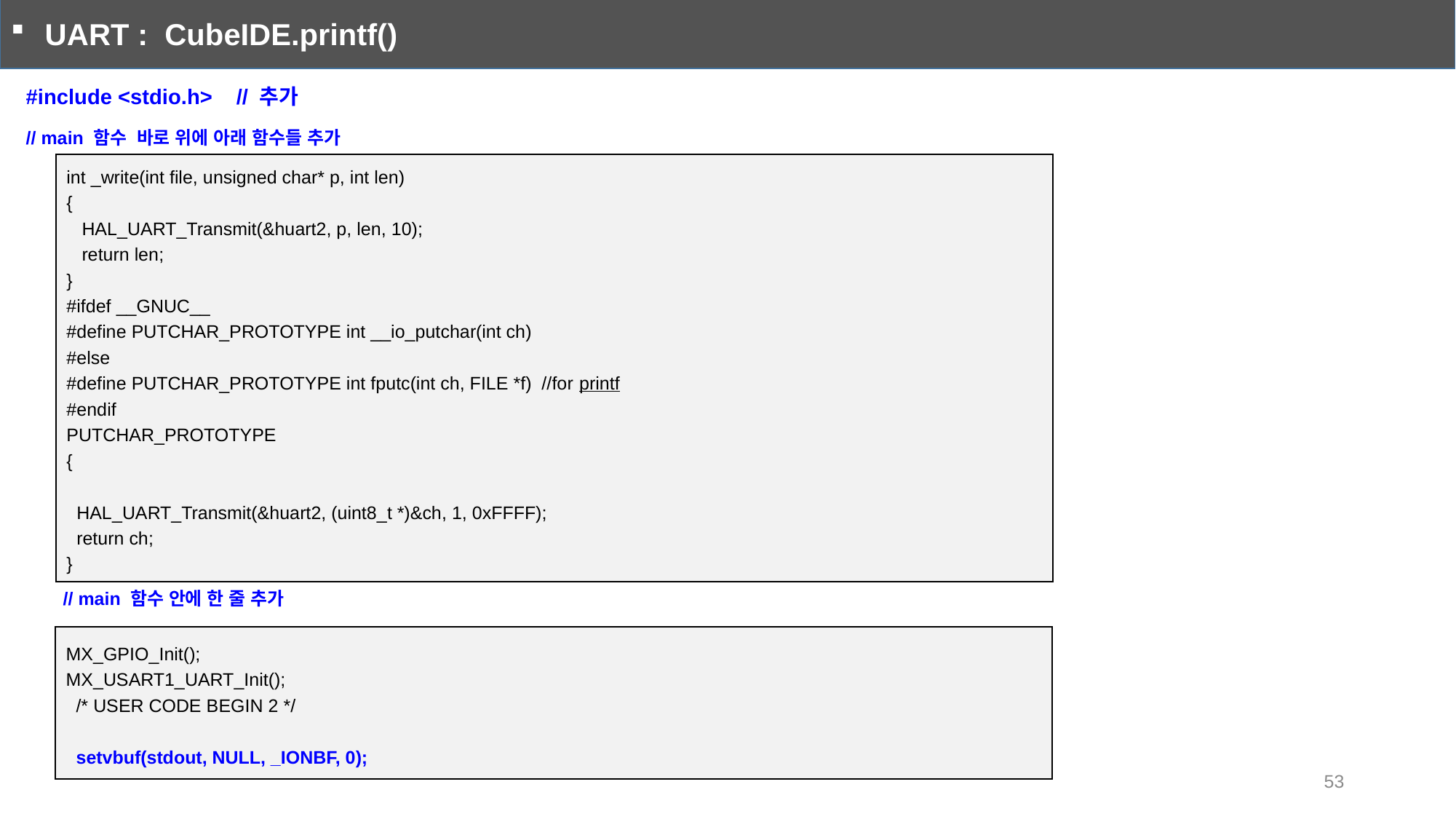

UART :  CubeIDE.printf()
#include <stdio.h>    // 추가
// main 함수  바로 위에 아래 함수들 추가
int _write(int file, unsigned char* p, int len)
{
   HAL_UART_Transmit(&huart2, p, len, 10);
   return len;
}
#ifdef __GNUC__
#define PUTCHAR_PROTOTYPE int __io_putchar(int ch)
#else
#define PUTCHAR_PROTOTYPE int fputc(int ch, FILE *f)  //for printf
#endif
PUTCHAR_PROTOTYPE
{

  HAL_UART_Transmit(&huart2, (uint8_t *)&ch, 1, 0xFFFF);
  return ch;
}
// main 함수 안에 한 줄 추가
MX_GPIO_Init();
MX_USART1_UART_Init();
  /* USER CODE BEGIN 2 */

  setvbuf(stdout, NULL, _IONBF, 0);
53